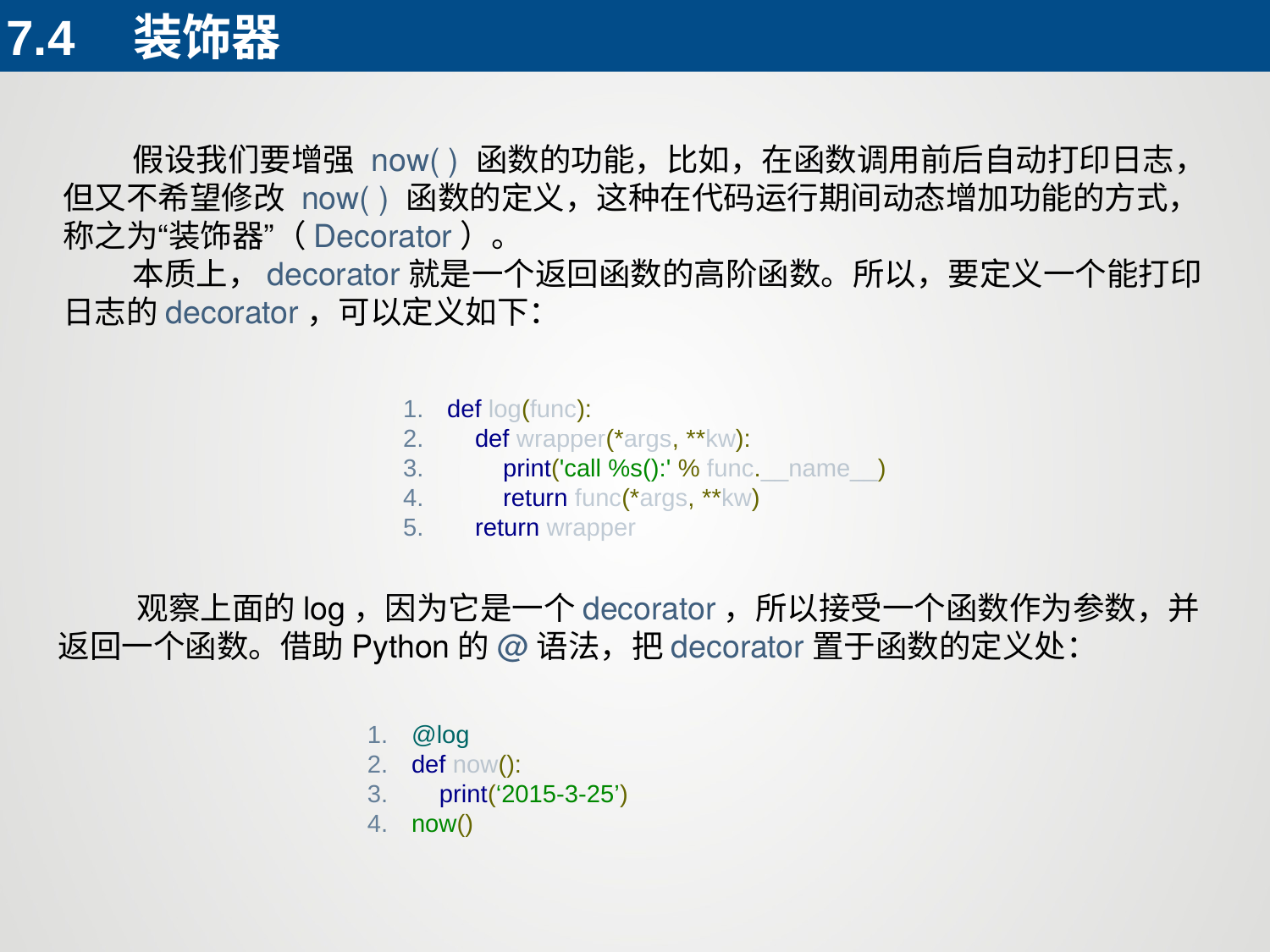

7.4	装饰器
       假设我们要增强 now( ) 函数的功能，比如，在函数调用前后自动打印日志，但又不希望修改 now( ) 函数的定义，这种在代码运行期间动态增加功能的方式，称之为“装饰器”（Decorator）。
       本质上，decorator就是一个返回函数的高阶函数。所以，要定义一个能打印日志的decorator，可以定义如下：
def log(func):
    def wrapper(*args, **kw):
        print('call %s():' % func.__name__)
        return func(*args, **kw)
    return wrapper
        观察上面的log，因为它是一个decorator，所以接受一个函数作为参数，并返回一个函数。借助Python的@语法，把decorator置于函数的定义处：
@log
def now():
    print(‘2015-3-25’)
now()